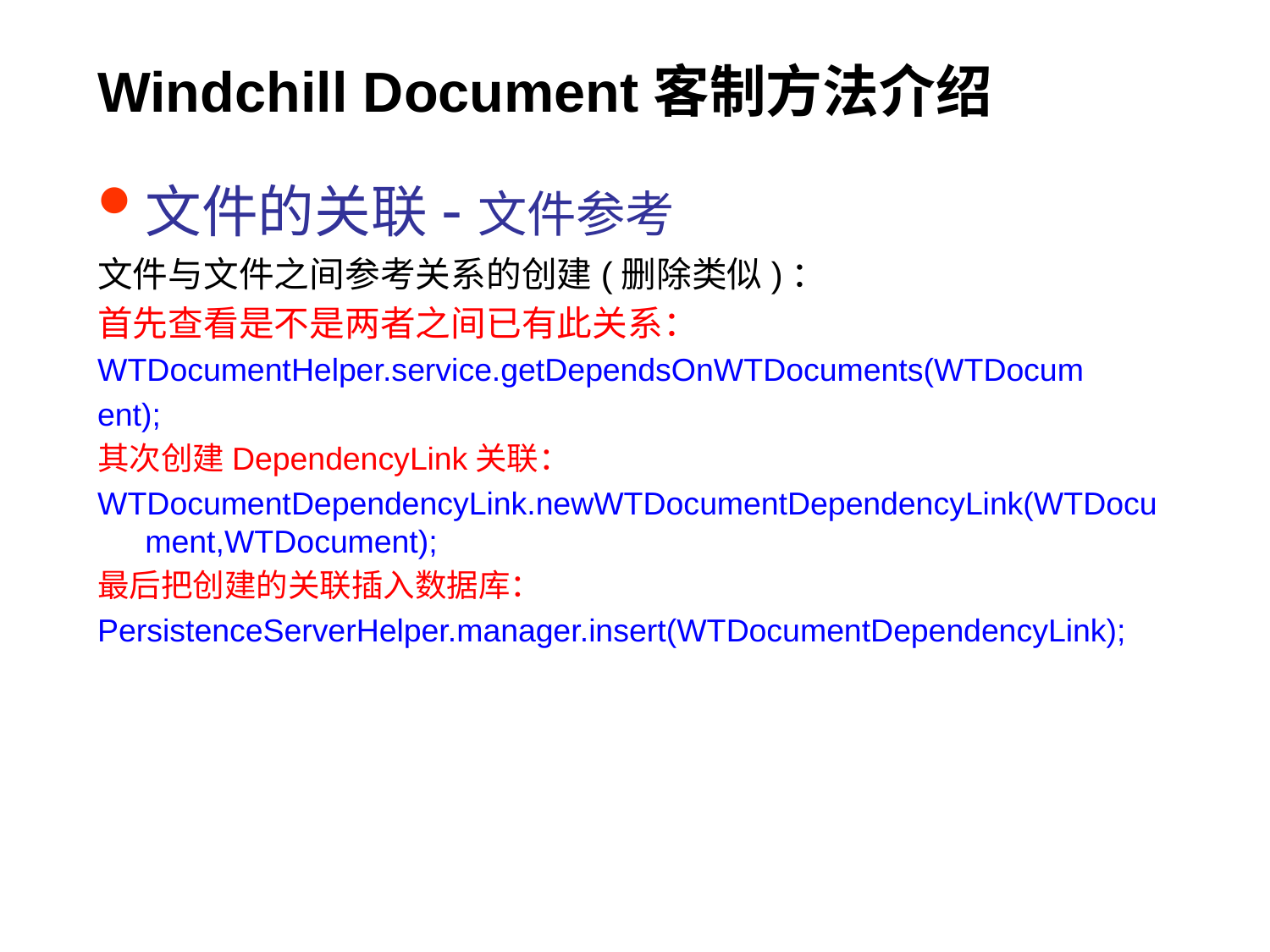

# Windchill Document客制方法介绍
文件的关联-文件参考
文件与文件之间参考关系的创建(删除类似)：
首先查看是不是两者之间已有此关系：
WTDocumentHelper.service.getDependsOnWTDocuments(WTDocum
ent);
其次创建DependencyLink关联：
WTDocumentDependencyLink.newWTDocumentDependencyLink(WTDocument,WTDocument);
最后把创建的关联插入数据库：
PersistenceServerHelper.manager.insert(WTDocumentDependencyLink);